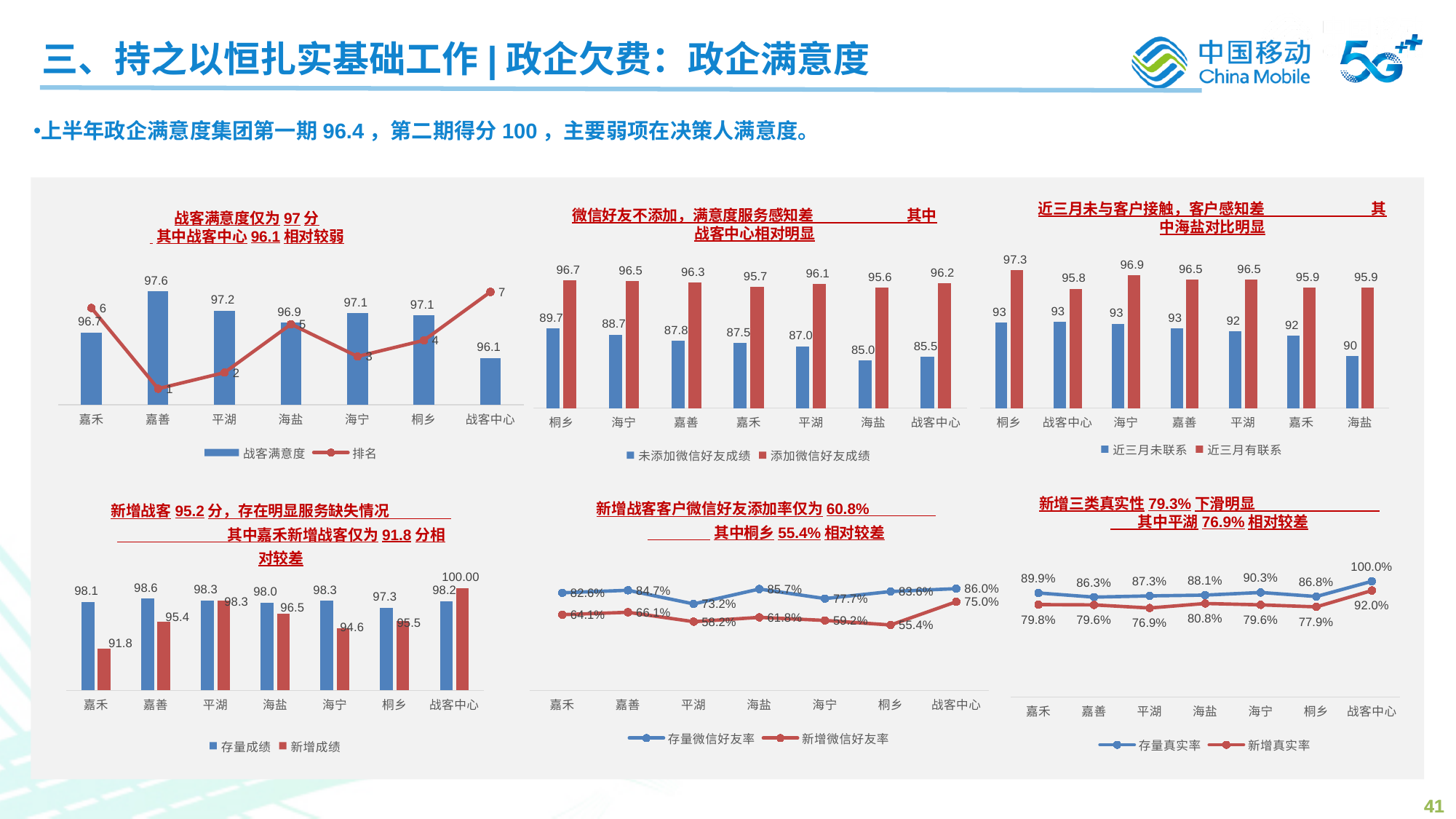

三、持之以恒扎实基础工作|政企欠费：政企满意度
上半年政企满意度集团第一期96.4，第二期得分100，主要弱项在决策人满意度。

近三月未与客户接触，客户感知差                               其中海盐对比明显
微信好友不添加，满意度服务感知差                           其中战客中心相对明显
战客满意度仅为97分
 其中战客中心96.1相对较弱

### Chart

| Category | 近三月未联系 | 近三月有联系 |
|---|---|---|
| 桐乡 | 93.0180909950048 | 97.2851492268968 |
| 战客中心 | 93.0474649406688 | 95.7716049382716 |
| 海宁 | 92.9216765657445 | 96.8683238494559 |
| 嘉善 | 92.5151171579744 | 96.537037037037 |
| 平湖 | 92.2793735619388 | 96.5281603917967 |
| 嘉禾 | 91.9413057124922 | 95.8745275888134 |
| 海盐 | 90.2519496105548 | 95.8887370977535 |

### Chart

| Category | 未添加微信好友成绩 | 添加微信好友成绩 |
|---|---|---|
| 桐乡 | 89.6792328042328 | 96.6504684353385 |
| 海宁 | 88.7482950372469 | 96.5378320239432 |
| 嘉善 | 87.8265993265993 | 96.3263632636327 |
| 嘉禾 | 87.5364758698093 | 95.6990603634238 |
| 平湖 | 87.0299823633157 | 96.1273493642897 |
| 海盐 | 85.0095833333333 | 95.6309305172942 |
| 战客中心 | 85.5449735449736 | 96.2188074599422 |

### Chart

| Category | 战客满意度 | 排名 |
|---|---|---|
| 嘉禾 | 96.6805732749624 | 6.0 |
| 嘉善 | 97.6388160757404 | 1.0 |
| 平湖 | 97.1916166403634 | 2.0 |
| 海盐 | 96.9061437908925 | 5.0 |
| 海宁 | 97.1345757191354 | 3.0 |
| 桐乡 | 97.0757790641389 | 4.0 |
| 战客中心 | 96.0847150260103 | 7.0 |
新增战客客户微信好友添加率仅为60.8%                                其中桐乡55.4%相对较差
新增三类真实性79.3%下滑明显                                             其中平湖76.9%相对较差
新增战客95.2分，存在明显服务缺失情况                                                   其中嘉禾新增战客仅为91.8分相对较差

### Chart

| Category | 存量真实率 | 新增真实率 |
|---|---|---|
| 嘉禾 | 0.898601398601399 | 0.798185941043084 |
| 嘉善 | 0.863095238095238 | 0.795652173913043 |
| 平湖 | 0.873239436619718 | 0.768924302788845 |
| 海盐 | 0.880597014925373 | 0.807881773399015 |
| 海宁 | 0.903030303030303 | 0.796068796068796 |
| 桐乡 | 0.868131868131868 | 0.778645833333333 |
| 战客中心 | 1.0 | 0.92 |

### Chart

| Category | 存量成绩 | 新增成绩 |
|---|---|---|
| 嘉禾 | 98.1233096926714 | 91.760358868185 |
| 嘉善 | 98.5501132075472 | 95.4180708180708 |
| 平湖 | 98.32516 | 98.2940685045948 |
| 海盐 | 98.0218274111675 | 96.4638076673164 |
| 海宁 | 98.2919723183391 | 94.5483463396506 |
| 桐乡 | 97.3272953736655 | 95.5296458739441 |
| 战客中心 | 98.2209756097561 | 100.0 |

### Chart

| Category | 存量微信好友率 | 新增微信好友率 |
|---|---|---|
| 嘉禾 | 0.825641025641026 | 0.640909090909091 |
| 嘉善 | 0.846774193548387 | 0.660869565217391 |
| 平湖 | 0.731707317073171 | 0.581967213114754 |
| 海盐 | 0.857142857142857 | 0.618181818181818 |
| 海宁 | 0.776785714285714 | 0.592417061611374 |
| 桐乡 | 0.836206896551724 | 0.553763440860215 |
| 战客中心 | 0.86046511627907 | 0.75 |